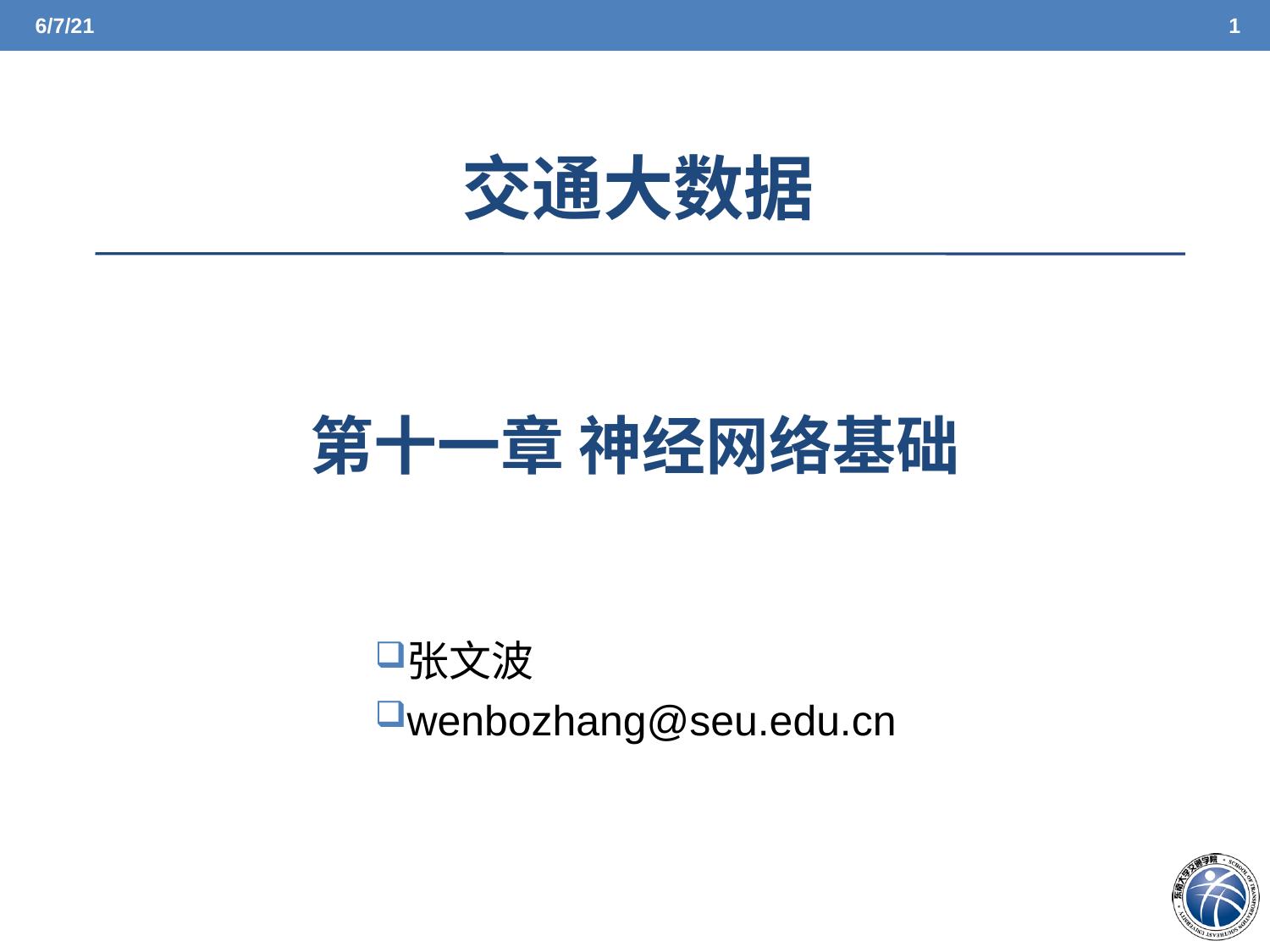

6/7/21
1
交通大数据

第十一章 神经网络基础
张文波
wenbozhang@seu.edu.cn